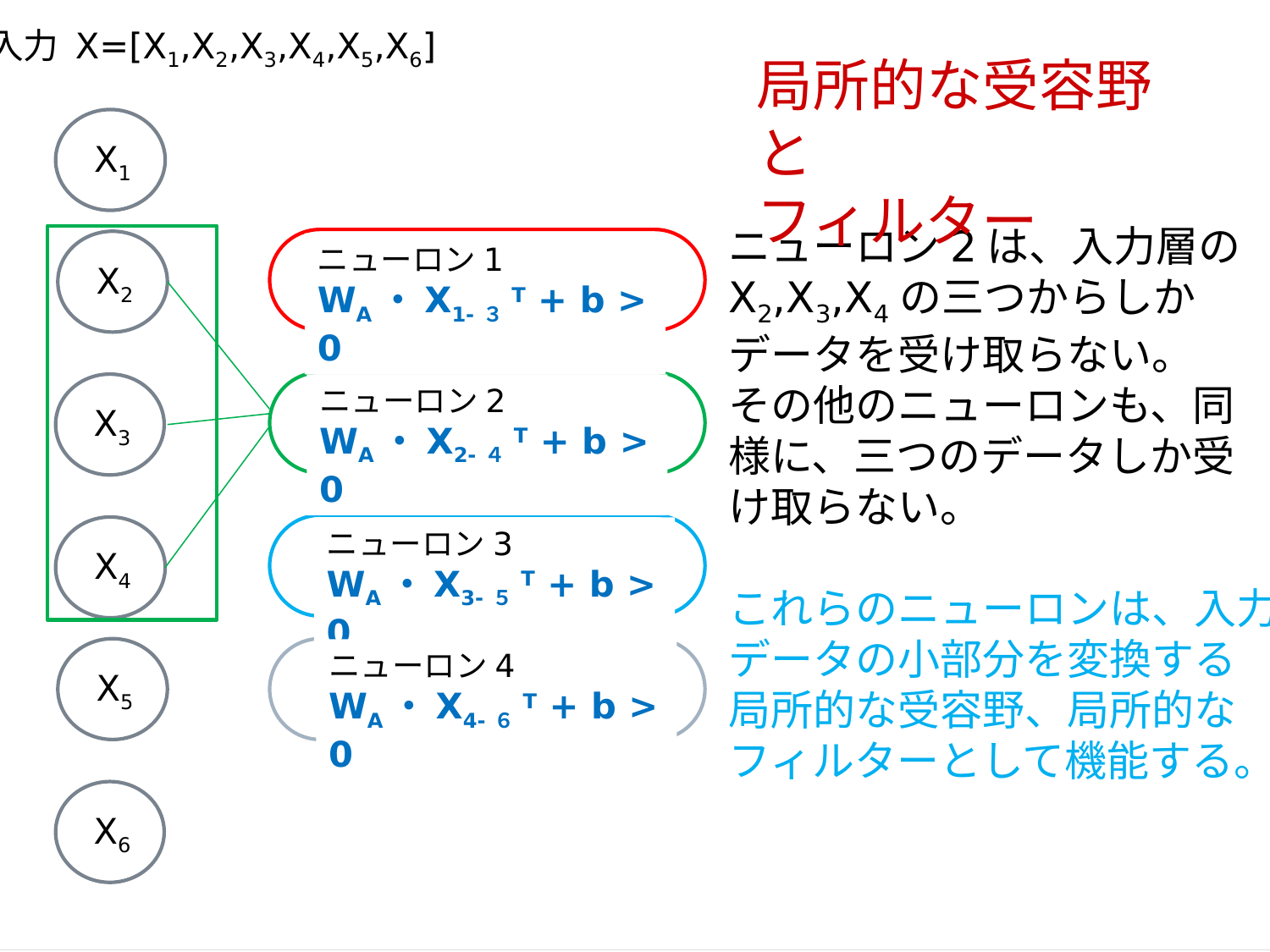

入力 X=[X1,X2,X3,X4,X5,X6]
局所的な受容野と
フィルター

X1
ニューロン2は、入力層の
X2,X3,X4の三つからしか
データを受け取らない。
その他のニューロンも、同
様に、三つのデータしか受
け取らない。

これらのニューロンは、入力
データの小部分を変換する
局所的な受容野、局所的な
フィルターとして機能する。

X2
ニューロン1
WA・X1-３T + b > 0

X3
ニューロン2
WA・X2-４T + b > 0

X4
ニューロン3
WA・X3-５T + b > 0

X5
ニューロン4
WA・X4-６T + b > 0

X6